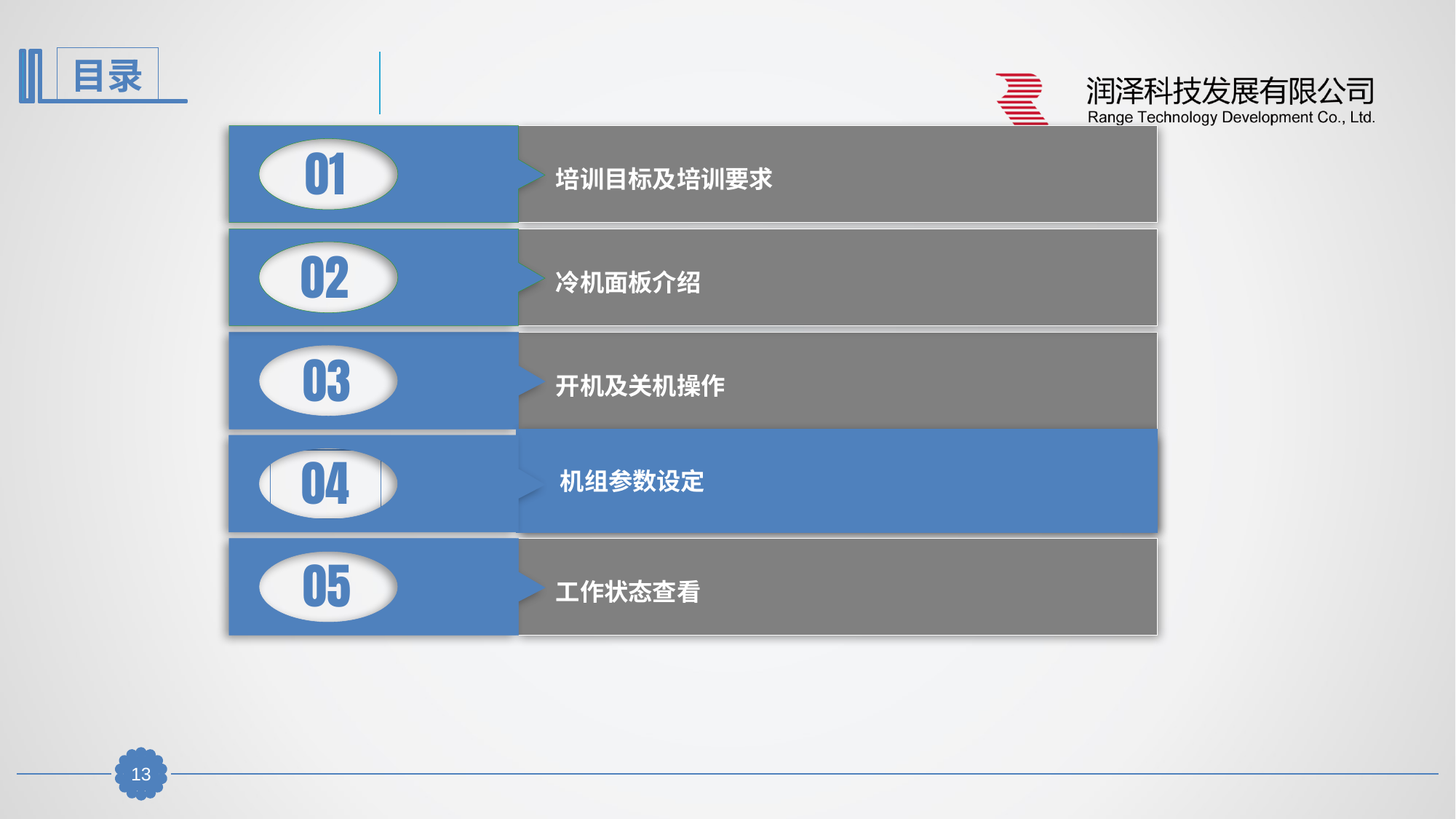

01
培训目标及培训要求

02
冷机面板介绍

03
开机及关机操作
     机组参数设定

04

05
工作状态查看
13